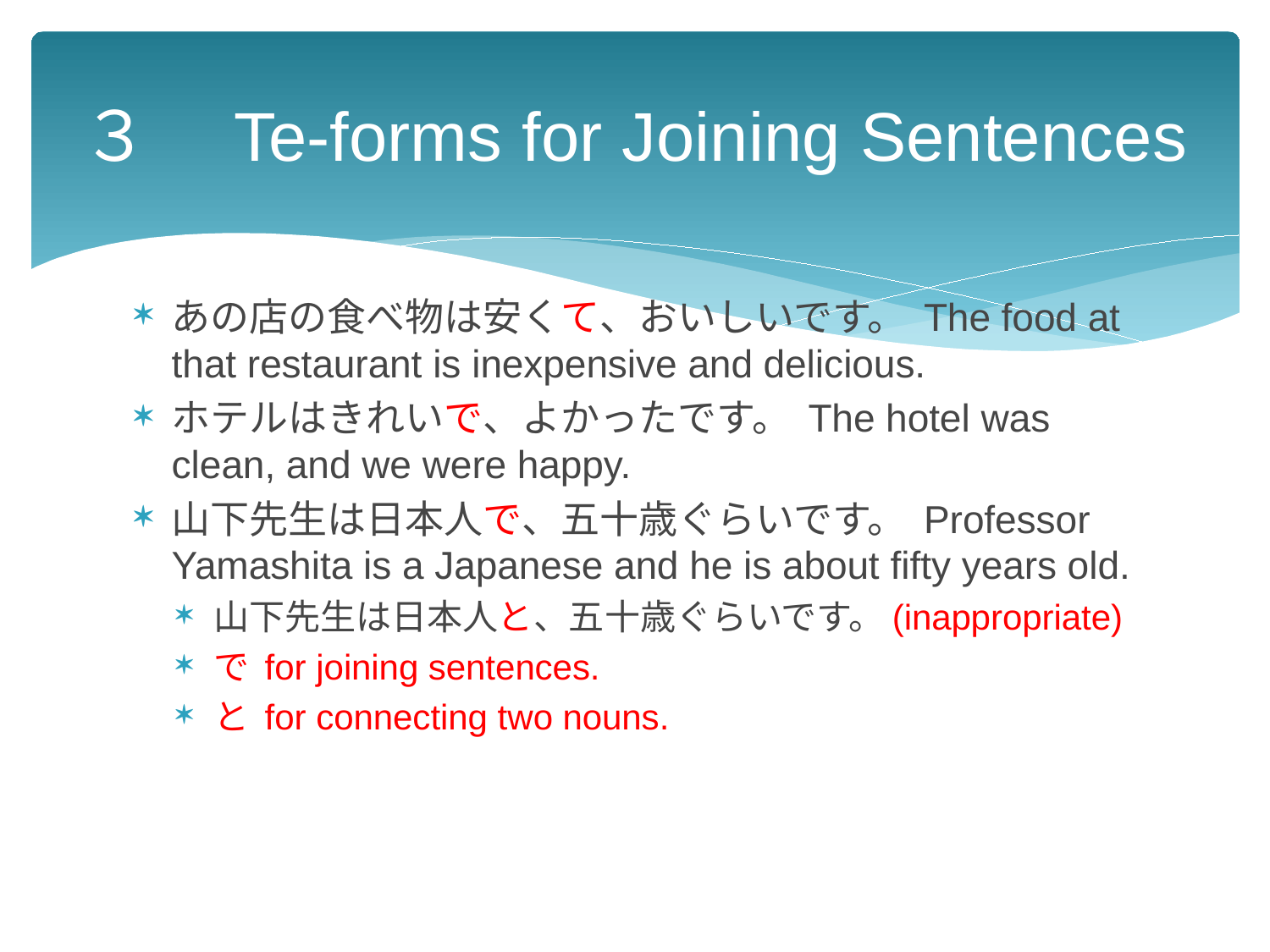

# ３　Te-forms for Joining Sentences
あの店の食べ物は安くて、おいしいです。 The food at that restaurant is inexpensive and delicious.
ホテルはきれいで、よかったです。 The hotel was clean, and we were happy.
山下先生は日本人で、五十歳ぐらいです。 Professor Yamashita is a Japanese and he is about fifty years old.
山下先生は日本人と、五十歳ぐらいです。(inappropriate)
で for joining sentences.
と for connecting two nouns.